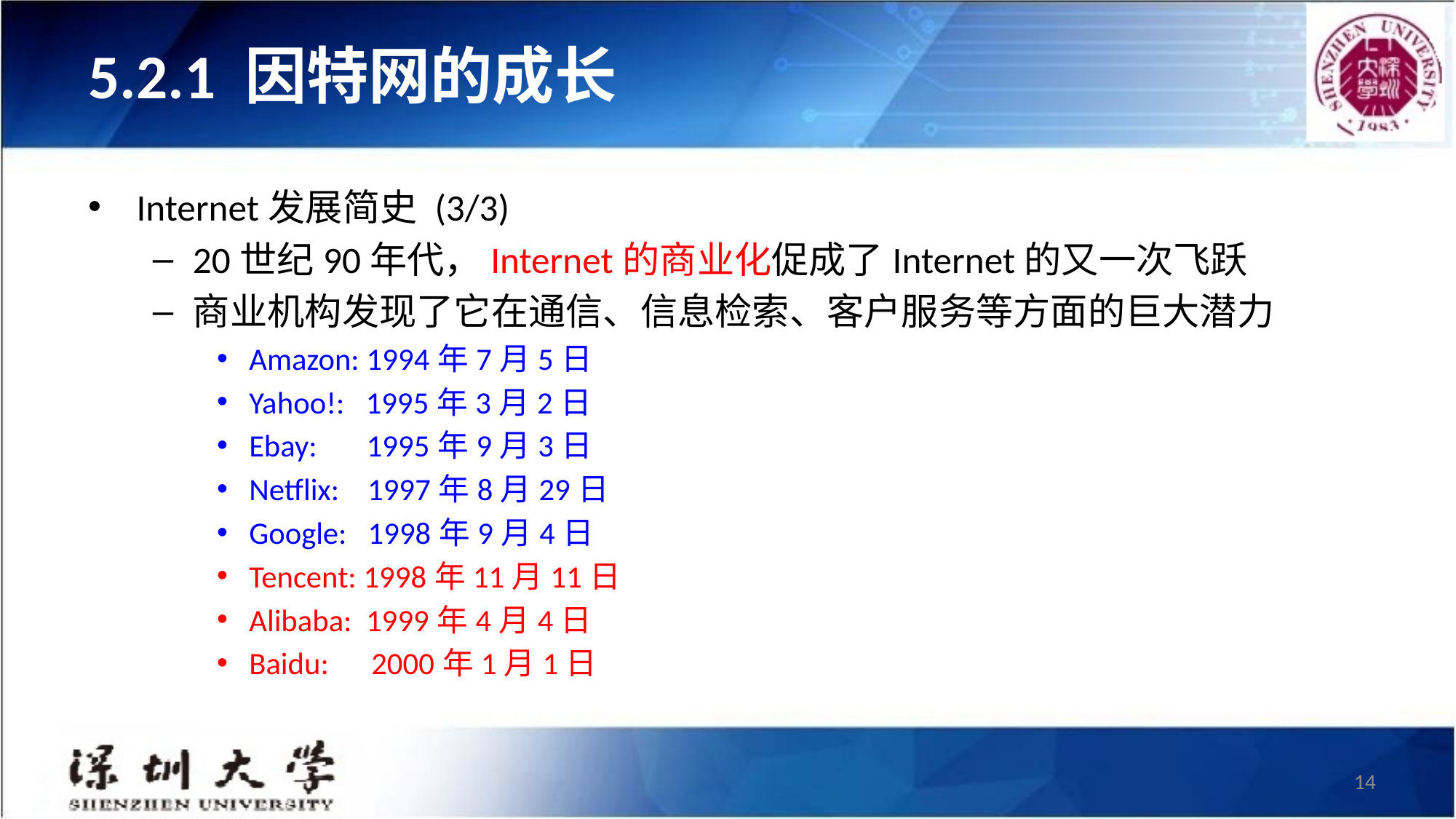

# 5.2.1 因特网的成长
Internet发展简史 (3/3)
20世纪90年代，Internet的商业化促成了Internet的又一次飞跃
商业机构发现了它在通信、信息检索、客户服务等方面的巨大潜力
Amazon: 1994年7月5日
Yahoo!:   1995年3月2日
Ebay:       1995年9月3日
Netflix:    1997年8月29日
Google:   1998年9月4日
Tencent: 1998年11月11日
Alibaba:  1999年4月4日
Baidu:      2000年1月1日

14